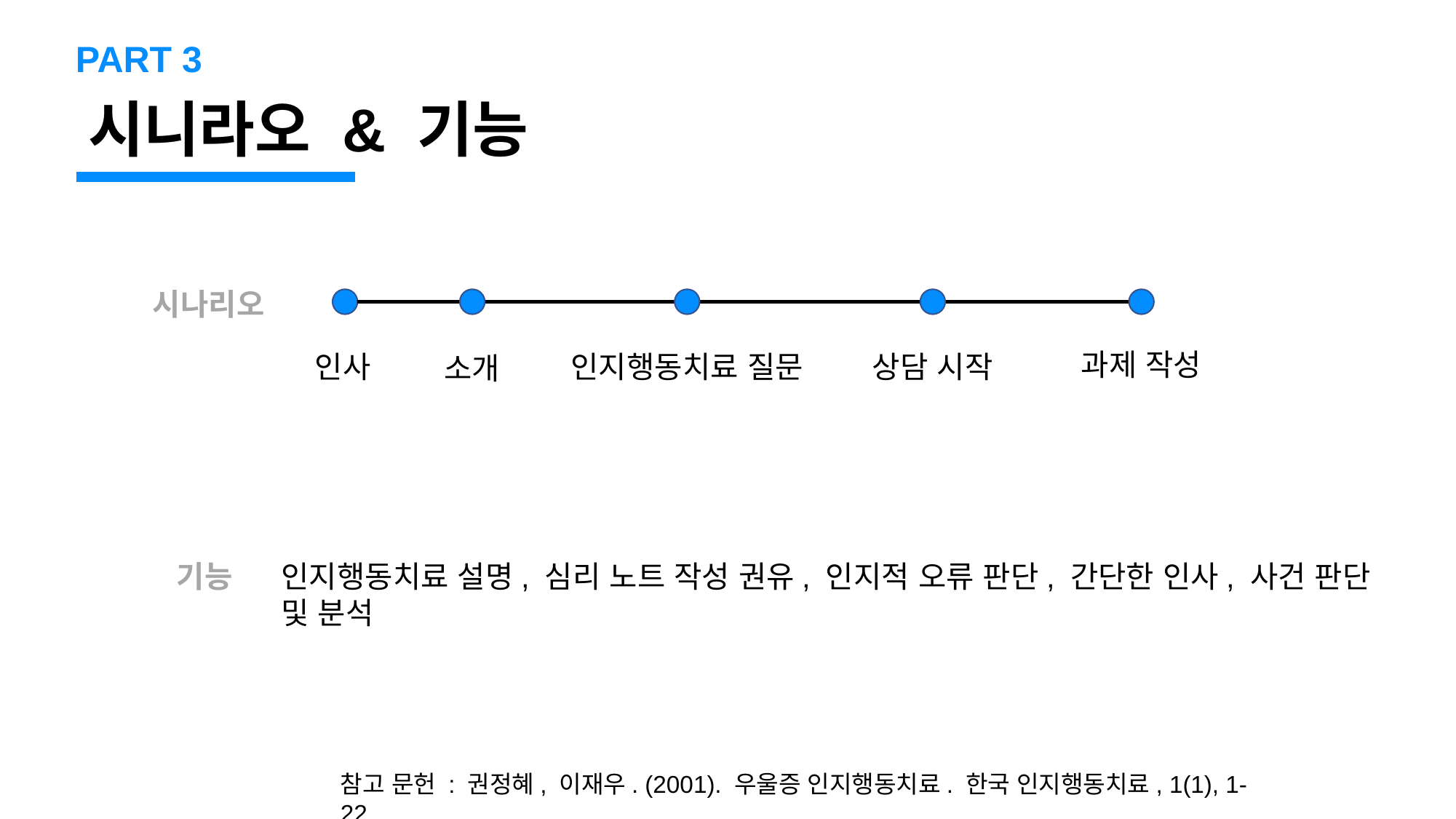

PART 3
시니라오 & 기능

시나리오

과제 작성
인사
인지행동치료 질문
상담 시작
소개
기능
인지행동치료 설명, 심리 노트 작성 권유, 인지적 오류 판단, 간단한 인사, 사건 판단 및 분석
참고 문헌 : 권정혜, 이재우. (2001). 우울증 인지행동치료. 한국 인지행동치료, 1(1), 1-22.